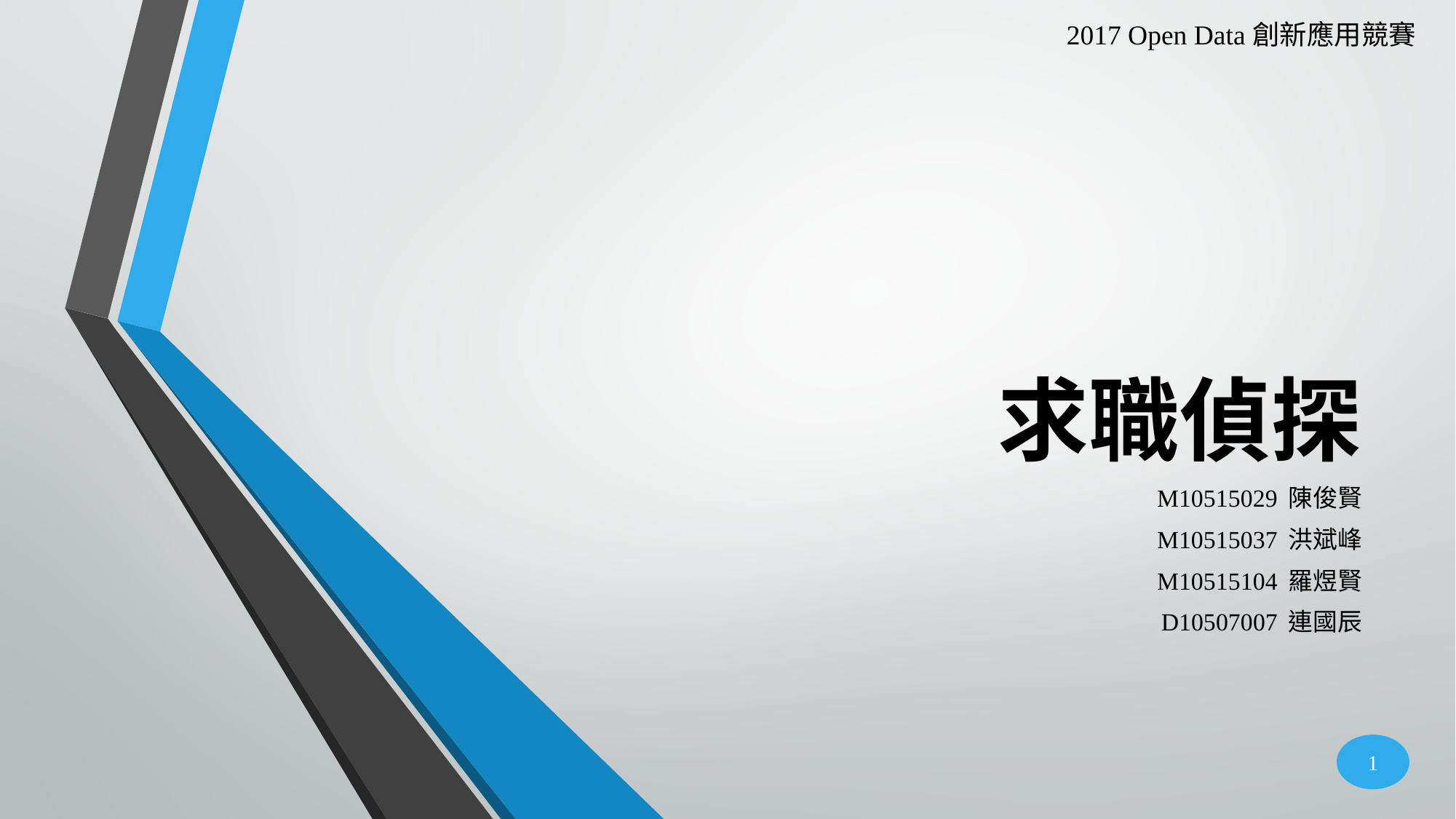

2017 Open Data創新應用競賽
# 求職偵探
M10515029 陳俊賢
M10515037 洪斌峰
M10515104 羅煜賢
D10507007 連國辰
1